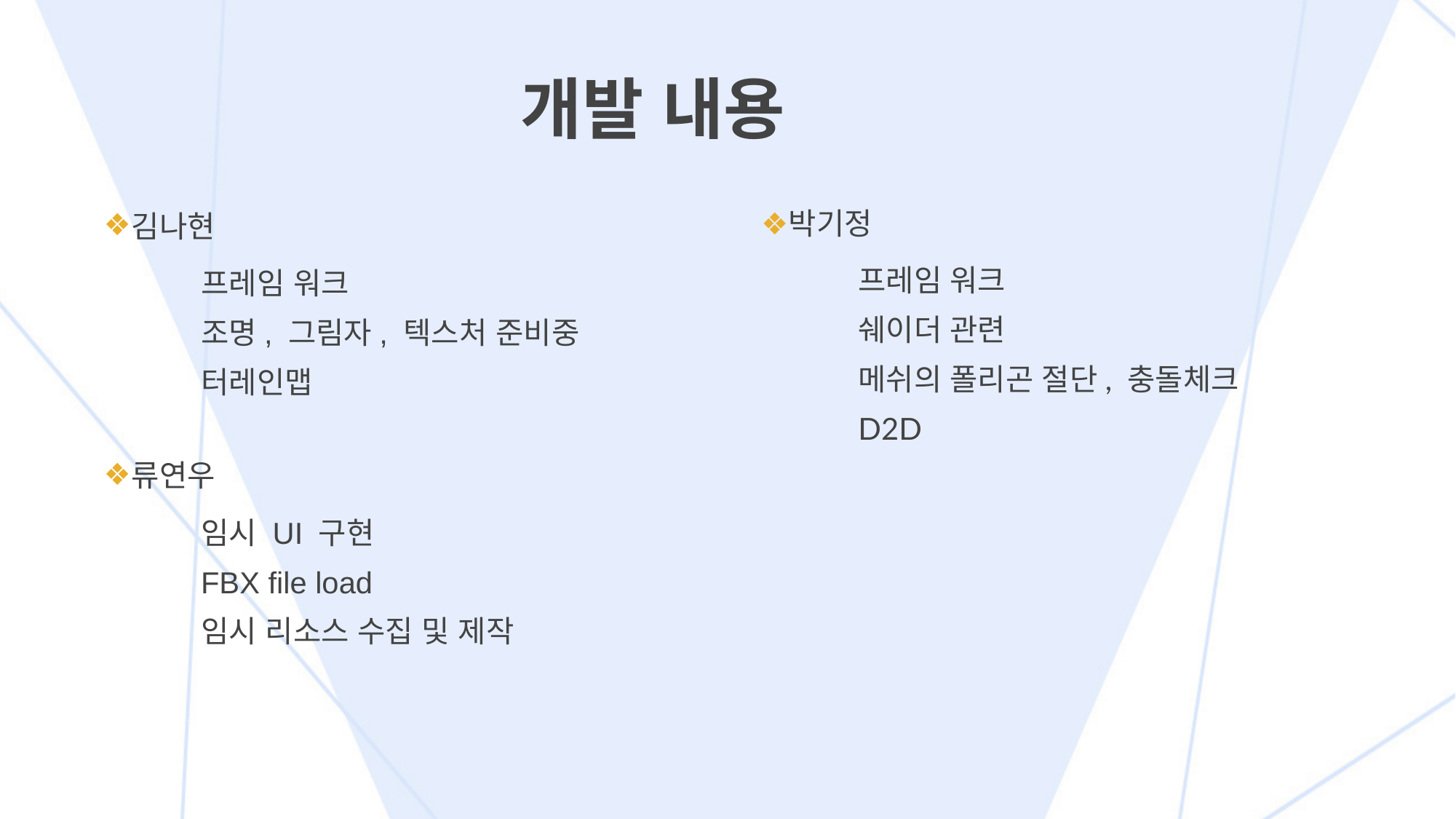

# 개발 내용
박기정
프레임 워크
쉐이더 관련
메쉬의 폴리곤 절단, 충돌체크
D2D

김나현
프레임 워크
조명, 그림자, 텍스처 준비중
터레인맵

류연우
임시 UI 구현
FBX file load
임시 리소스 수집 및 제작